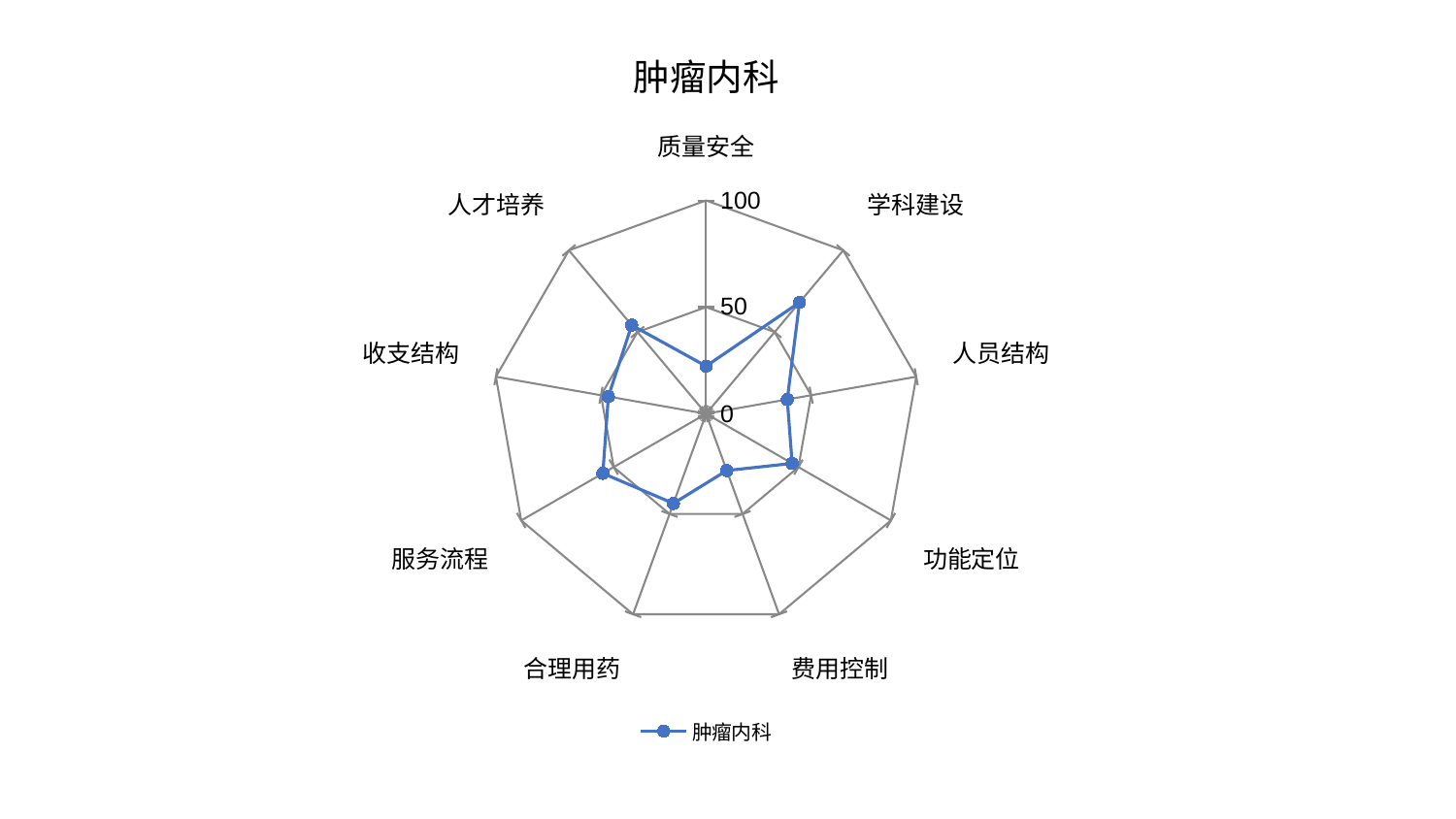

### Chart: 肿瘤内科

| Category | 肿瘤内科 |
|---|---|
| 质量安全 | 22.353523004666002 |
| 学科建设 | 68.14761864006834 |
| 人员结构 | 38.64736567504631 |
| 功能定位 | 46.57706232569602 |
| 费用控制 | 28.336431019676546 |
| 合理用药 | 44.733991484619416 |
| 服务流程 | 55.840243165956586 |
| 收支结构 | 46.49043204853246 |
| 人才培养 | 54.24541912997847 |
181